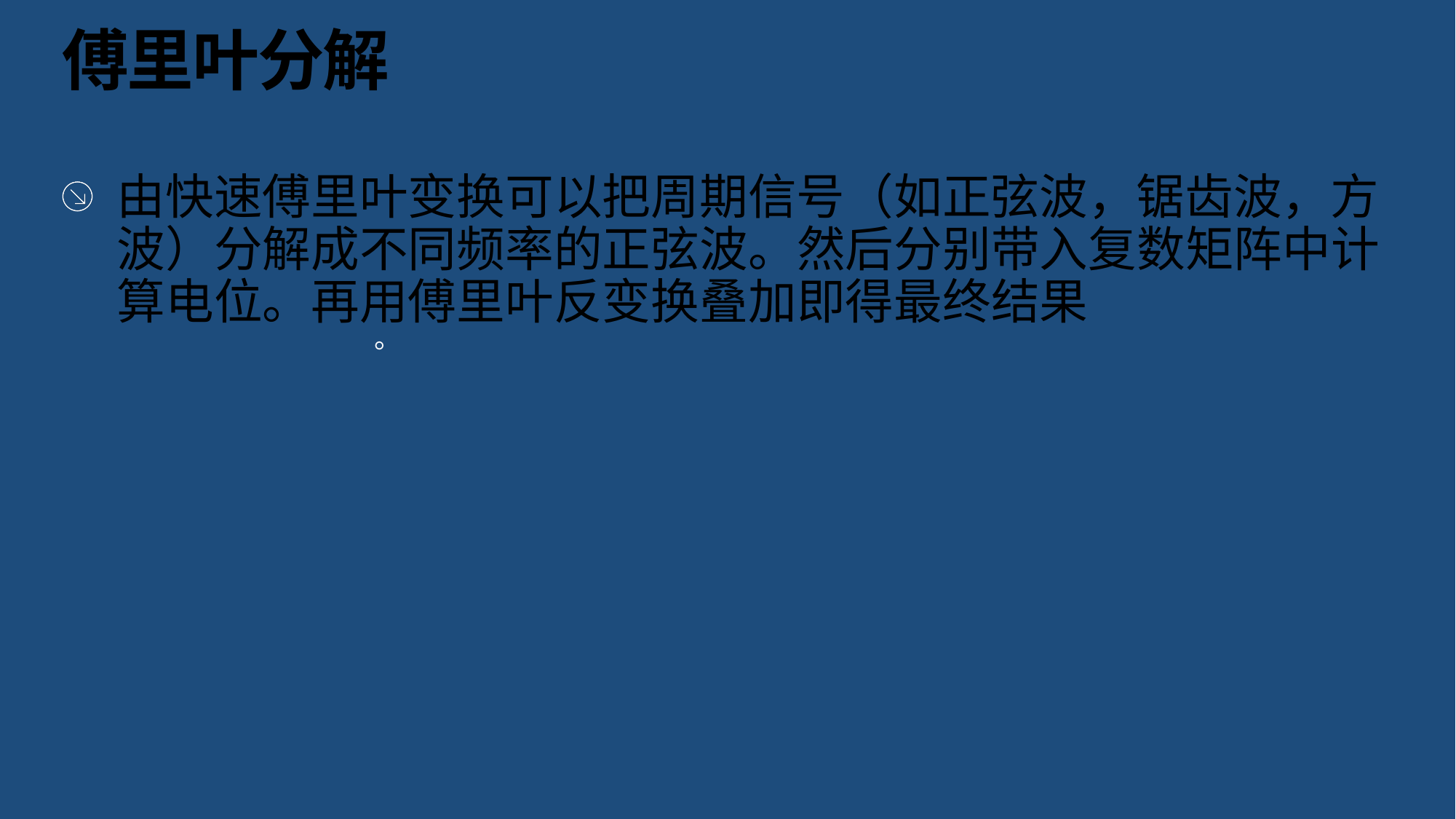

# 傅里叶分解
由快速傅里叶变换可以把周期信号（如正弦波，锯齿波，方波）分解成不同频率的正弦波。然后分别带入复数矩阵中计算电位。再用傅里叶反变换叠加即得最终结果
。